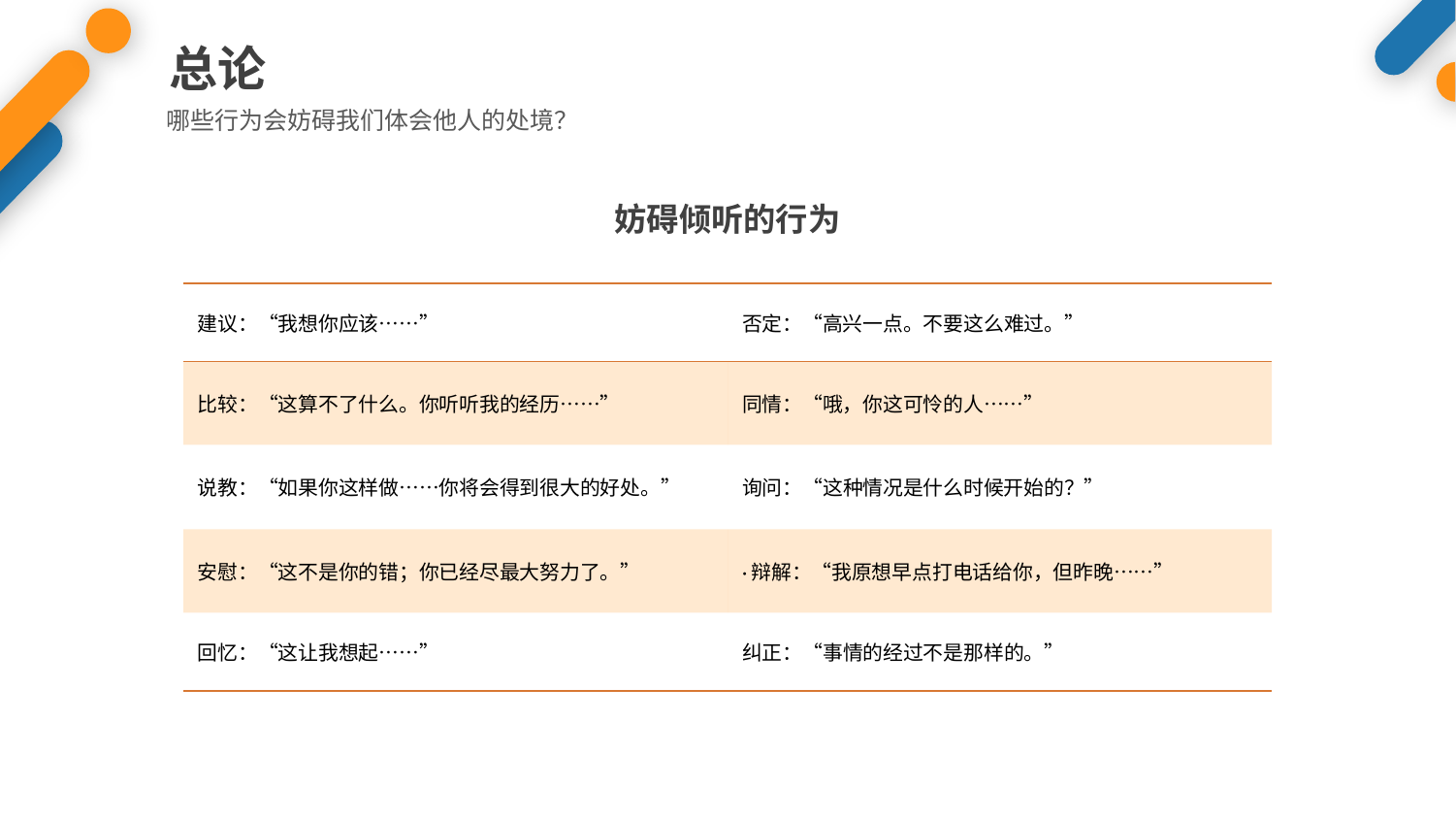

总论
哪些行为会妨碍我们体会他人的处境？
妨碍倾听的行为
| 建议：“我想你应该……” | 否定：“高兴一点。不要这么难过。” |
| --- | --- |
| 比较：“这算不了什么。你听听我的经历……” | 同情：“哦，你这可怜的人……” |
| 说教：“如果你这样做……你将会得到很大的好处。” | 询问：“这种情况是什么时候开始的？” |
| 安慰：“这不是你的错；你已经尽最大努力了。” | ·辩解：“我原想早点打电话给你，但昨晚……” |
| 回忆：“这让我想起……” | 纠正：“事情的经过不是那样的。” |